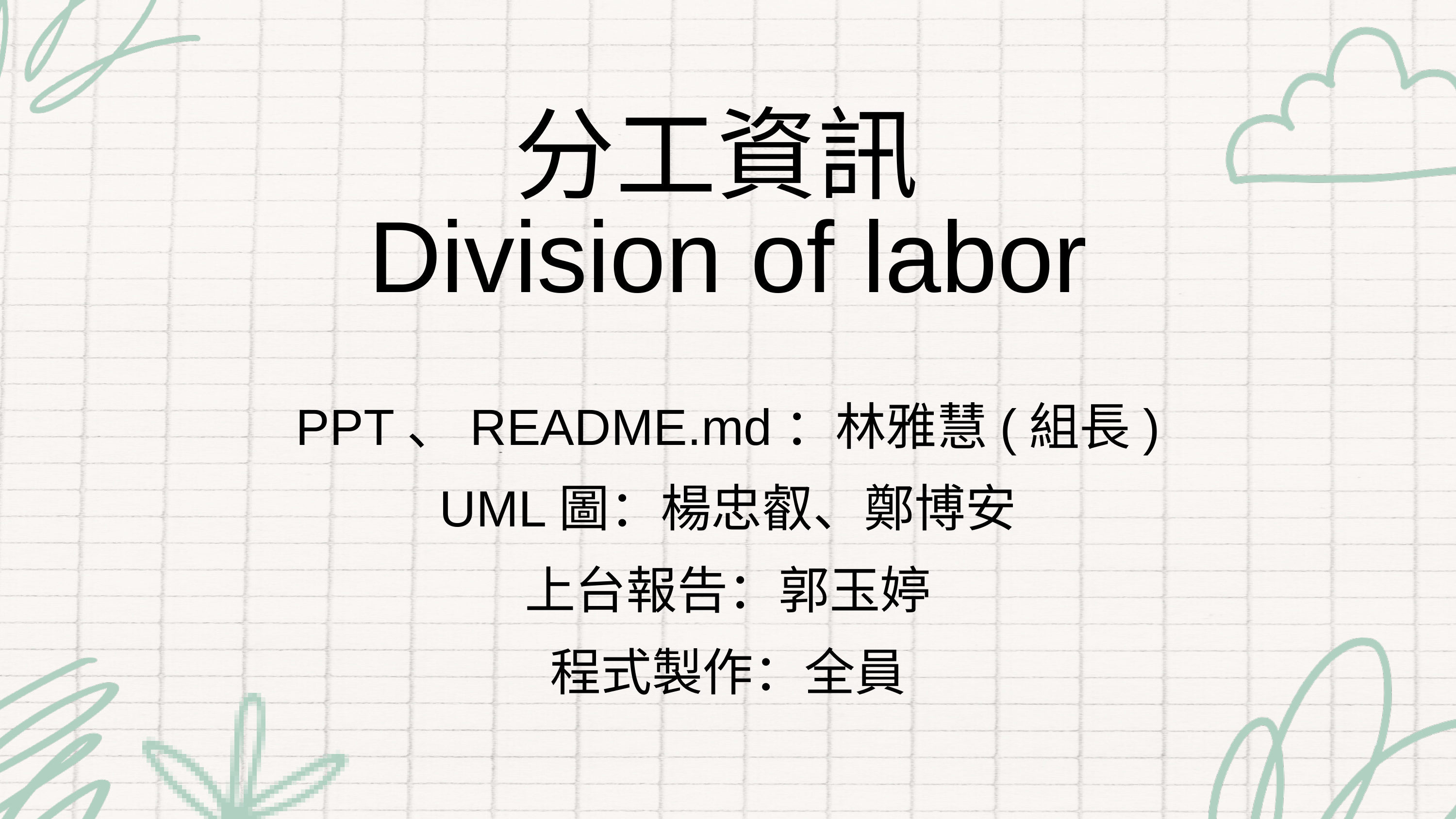

分工資訊
Division of labor
PPT、README.md：林雅慧(組長)
UML圖：楊忠叡、鄭博安
上台報告：郭玉婷
程式製作：全員